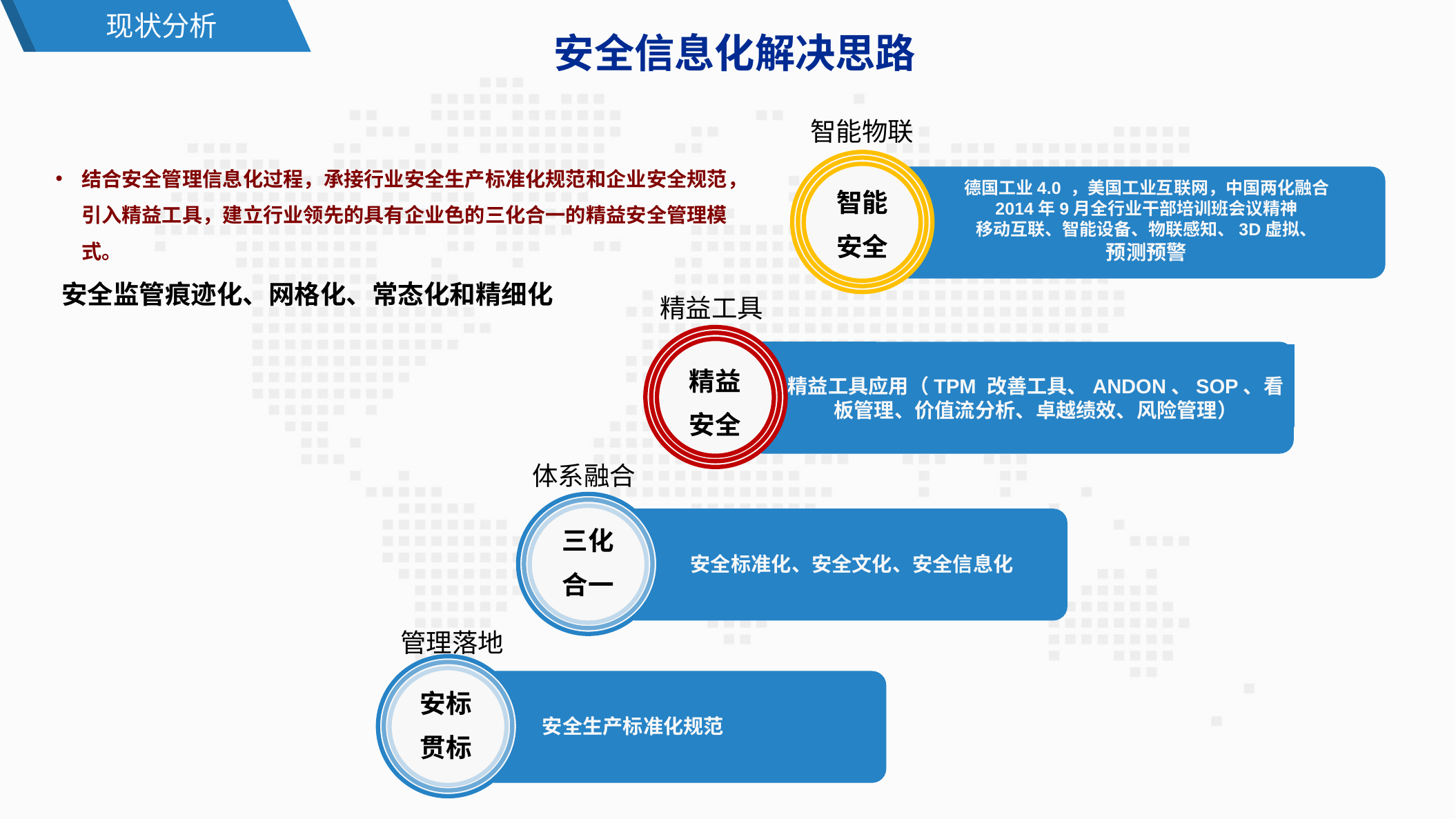

现状分析
安全信息化解决思路

结合安全管理信息化过程，承接行业安全生产标准化规范和企业安全规范，引入精益工具，建立行业领先的具有企业色的三化合一的精益安全管理模式。
智能物联

德国工业4.0 ，美国工业互联网，中国两化融合
2014年9月全行业干部培训班会议精神
移动互联、智能设备、物联感知、3D虚拟、
预测预警
智能
安全
安全监管痕迹化、网格化、常态化和精细化
精益工具

精益工具应用（TPM 改善工具、ANDON、SOP、看板管理、价值流分析、卓越绩效、风险管理）
精益
安全
体系融合

三化
合一
安全标准化、安全文化、安全信息化
管理落地

安标
贯标
安全生产标准化规范